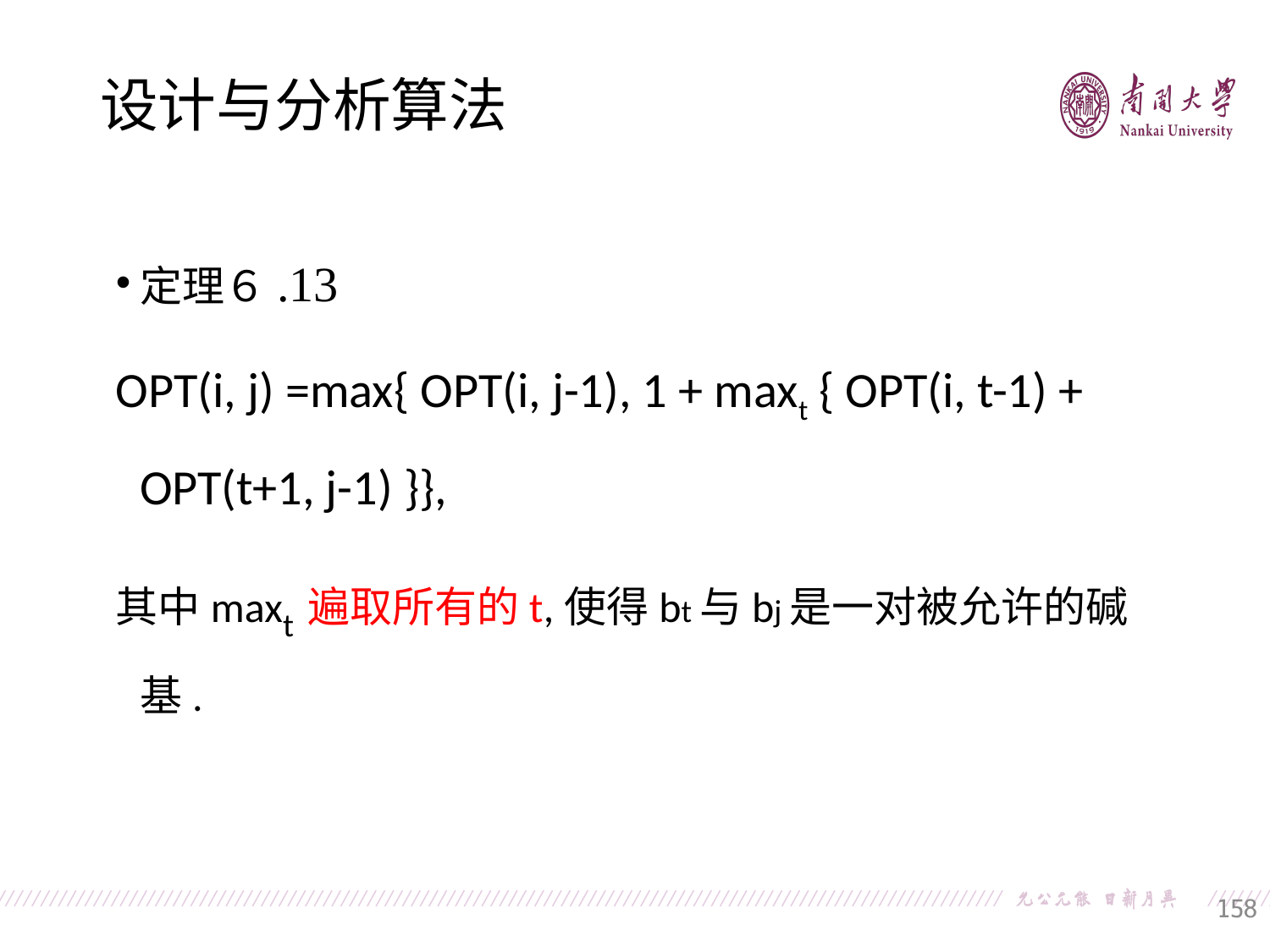

设计与分析算法
定理６.13
OPT(i, j) =max{ OPT(i, j-1), 1 + maxt { OPT(i, t-1) + OPT(t+1, j-1) }},
其中maxt遍取所有的t,使得bt与bj是一对被允许的碱基.
158